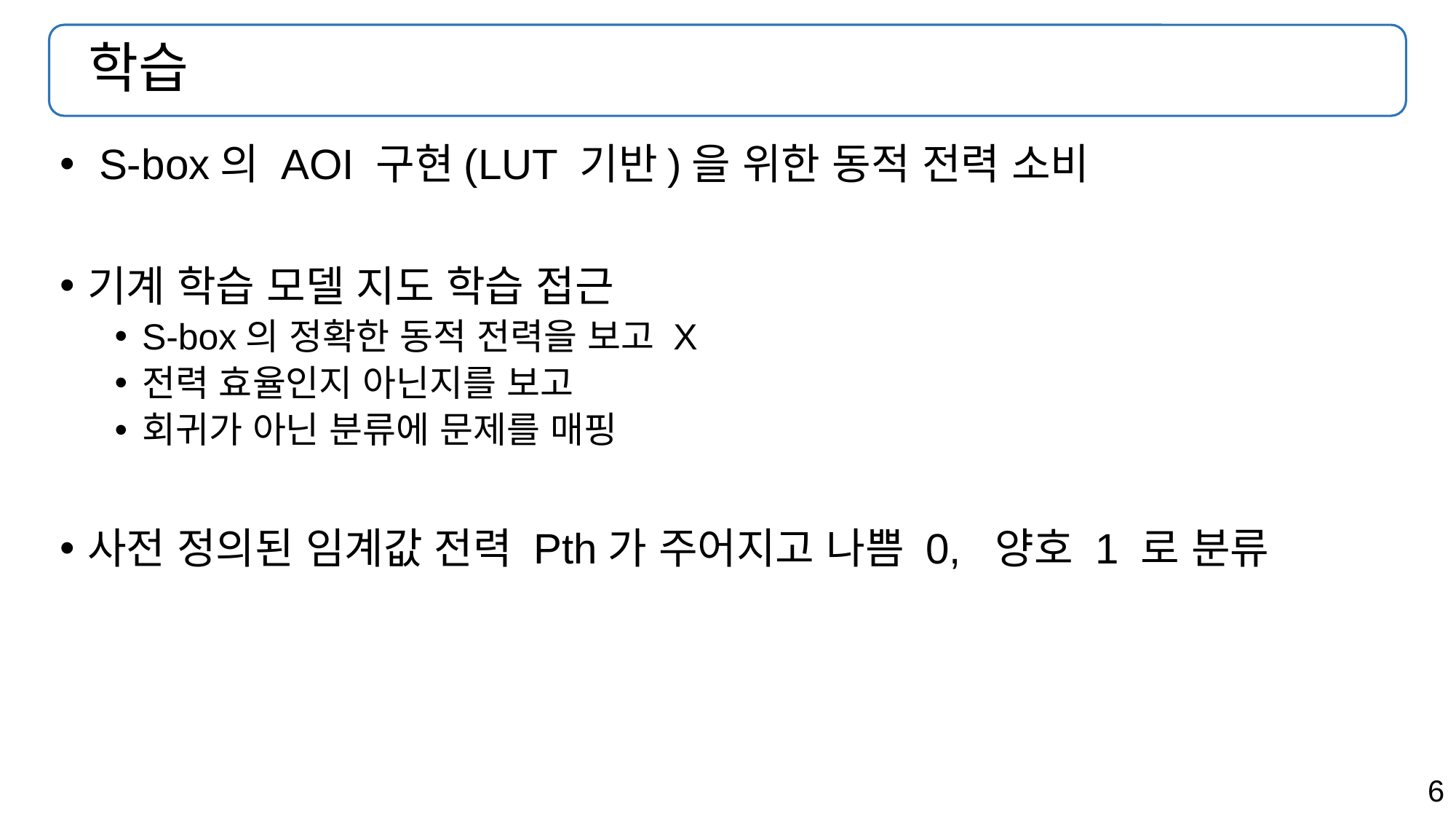

# 학습
 S-box의 AOI 구현(LUT 기반)을 위한 동적 전력 소비

기계 학습 모델 지도 학습 접근
S-box의 정확한 동적 전력을 보고 X
전력 효율인지 아닌지를 보고
회귀가 아닌 분류에 문제를 매핑

사전 정의된 임계값 전력 Pth가 주어지고 나쁨 0,  양호 1 로 분류